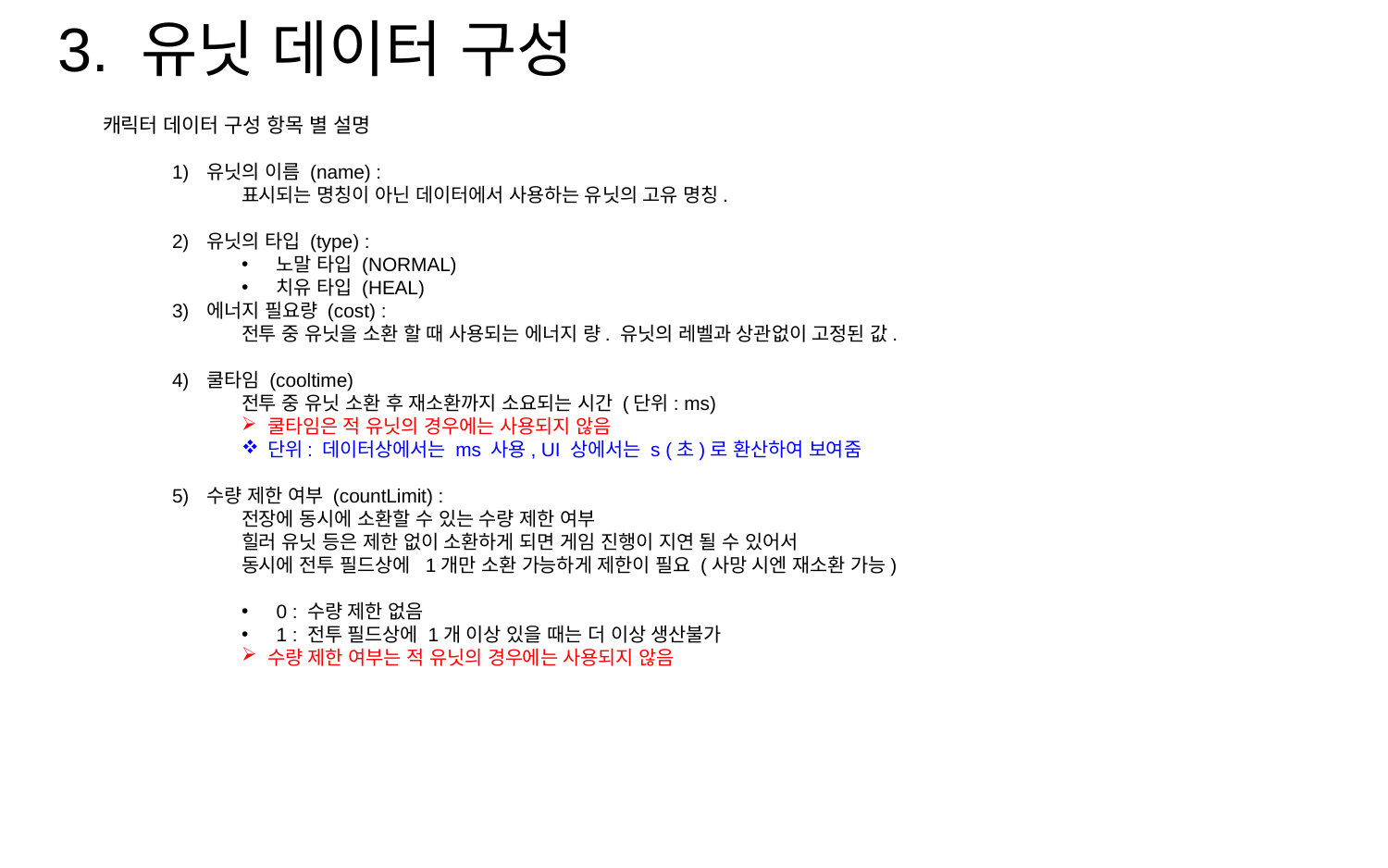

3. 유닛 데이터 구성
캐릭터 데이터 구성 항목 별 설명

유닛의 이름 (name) :
표시되는 명칭이 아닌 데이터에서 사용하는 유닛의 고유 명칭.

유닛의 타입 (type) :
노말 타입 (NORMAL)
치유 타입 (HEAL)
에너지 필요량 (cost) :
전투 중 유닛을 소환 할 때 사용되는 에너지 량. 유닛의 레벨과 상관없이 고정된 값.

쿨타임 (cooltime)
전투 중 유닛 소환 후 재소환까지 소요되는 시간 (단위: ms)
쿨타임은 적 유닛의 경우에는 사용되지 않음
단위: 데이터상에서는 ms 사용, UI 상에서는 s (초)로 환산하여 보여줌

수량 제한 여부 (countLimit) :
전장에 동시에 소환할 수 있는 수량 제한 여부
힐러 유닛 등은 제한 없이 소환하게 되면 게임 진행이 지연 될 수 있어서
동시에 전투 필드상에  1개만 소환 가능하게 제한이 필요 (사망 시엔 재소환 가능)
0 : 수량 제한 없음
1 : 전투 필드상에 1개 이상 있을 때는 더 이상 생산불가
수량 제한 여부는 적 유닛의 경우에는 사용되지 않음